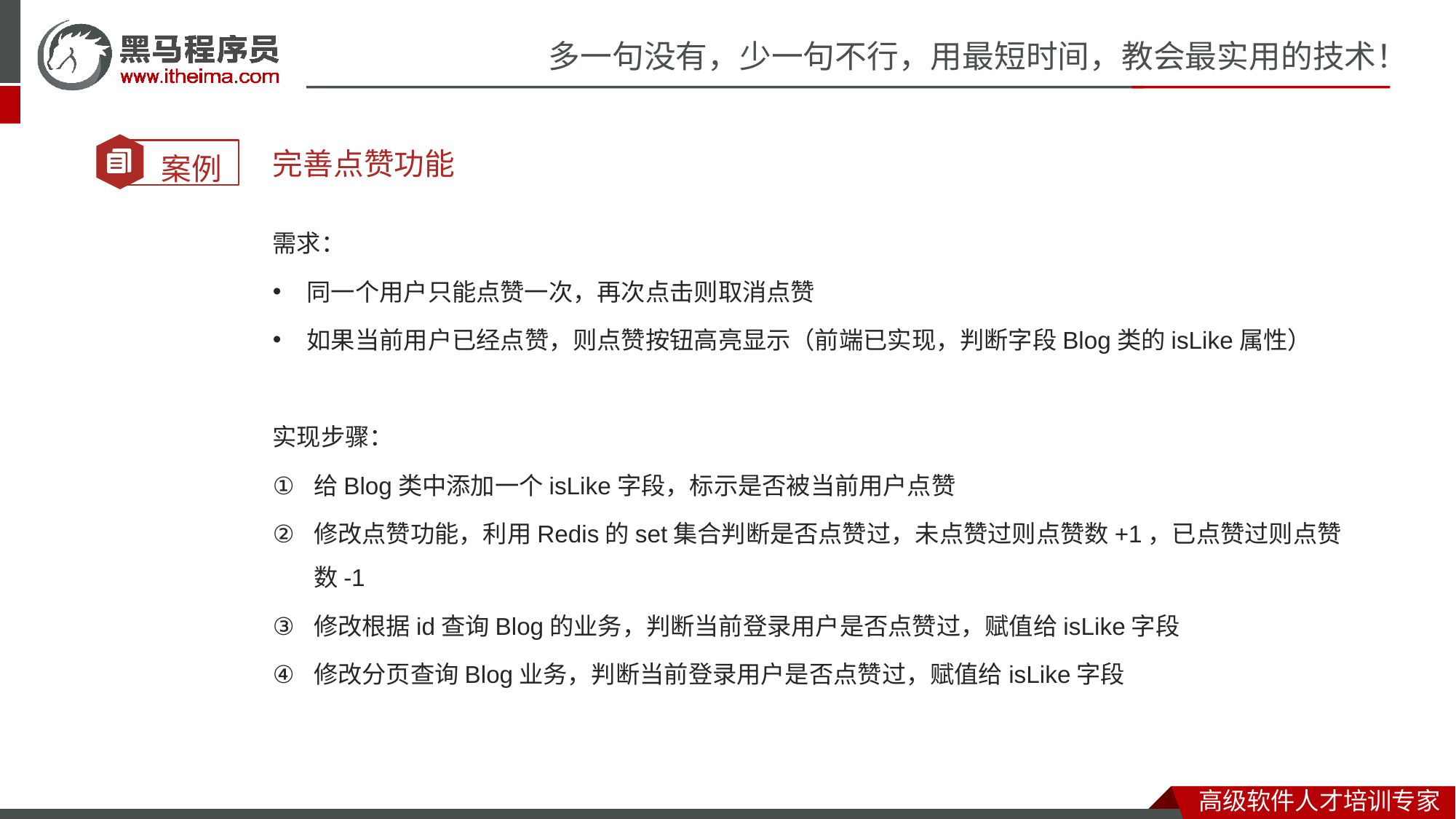

完善点赞功能
需求：
同一个用户只能点赞一次，再次点击则取消点赞
如果当前用户已经点赞，则点赞按钮高亮显示（前端已实现，判断字段Blog类的isLike属性）

实现步骤：
给Blog类中添加一个isLike字段，标示是否被当前用户点赞
修改点赞功能，利用Redis的set集合判断是否点赞过，未点赞过则点赞数+1，已点赞过则点赞数-1
修改根据id查询Blog的业务，判断当前登录用户是否点赞过，赋值给isLike字段
修改分页查询Blog业务，判断当前登录用户是否点赞过，赋值给isLike字段